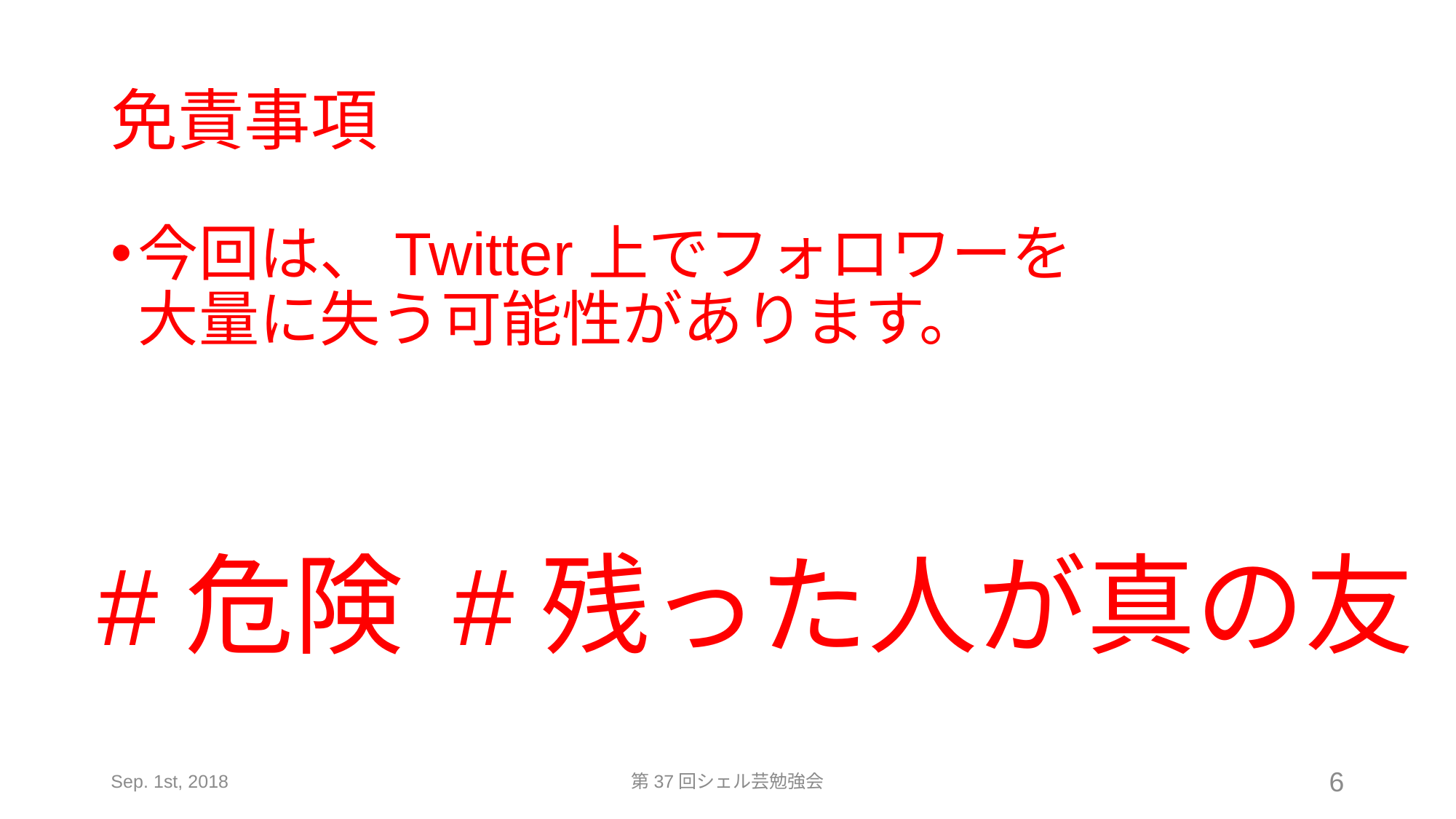

# 免責事項
今回は、Twitter上でフォロワーを
大量に失う可能性があります。
#危険 #残った人が真の友
Sep. 1st, 2018
第37回シェル芸勉強会
6